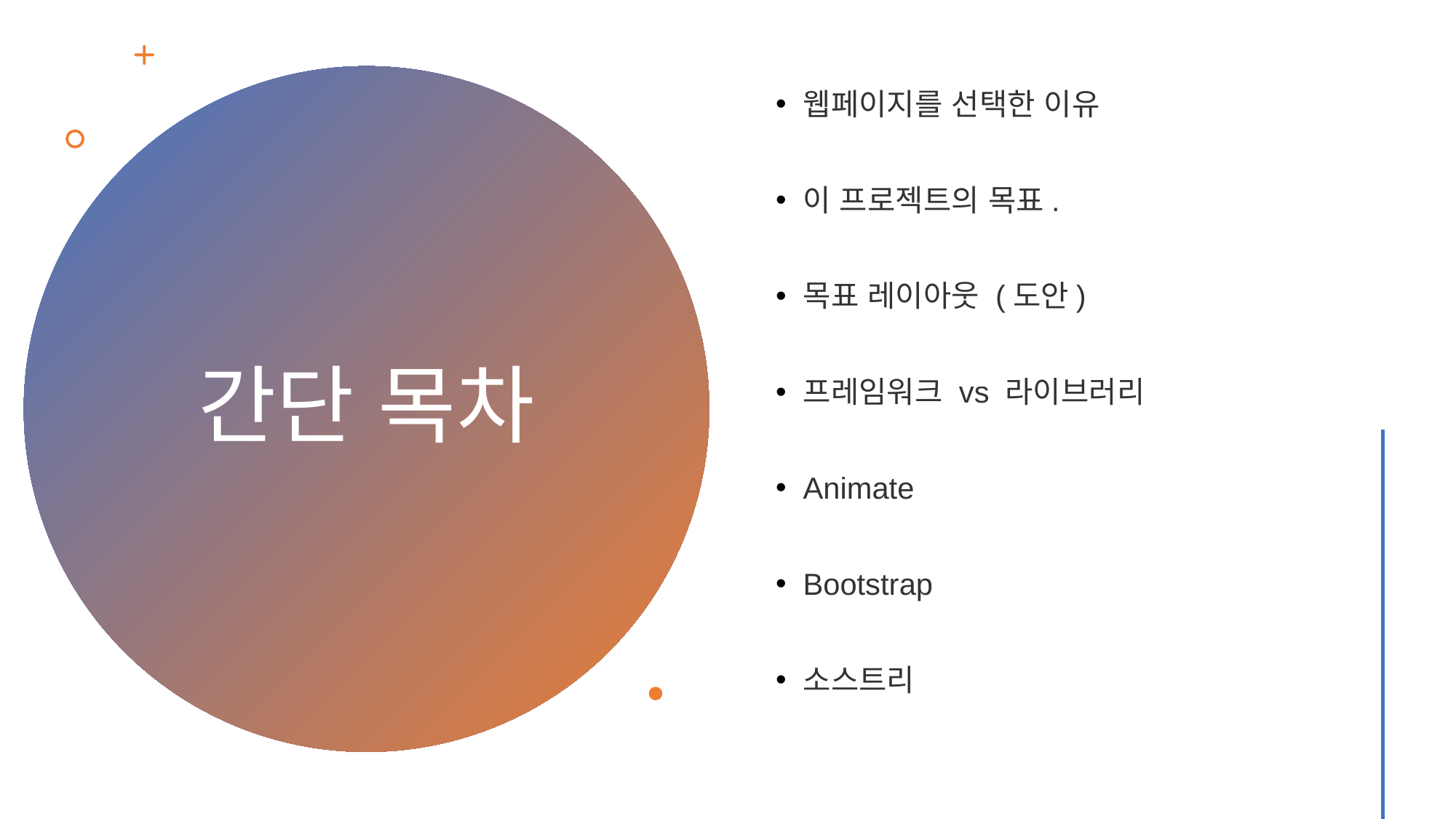

웹페이지를 선택한 이유

이 프로젝트의 목표.

목표 레이아웃 (도안)

프레임워크 vs 라이브러리

Animate

Bootstrap

소스트리

# 간단 목차